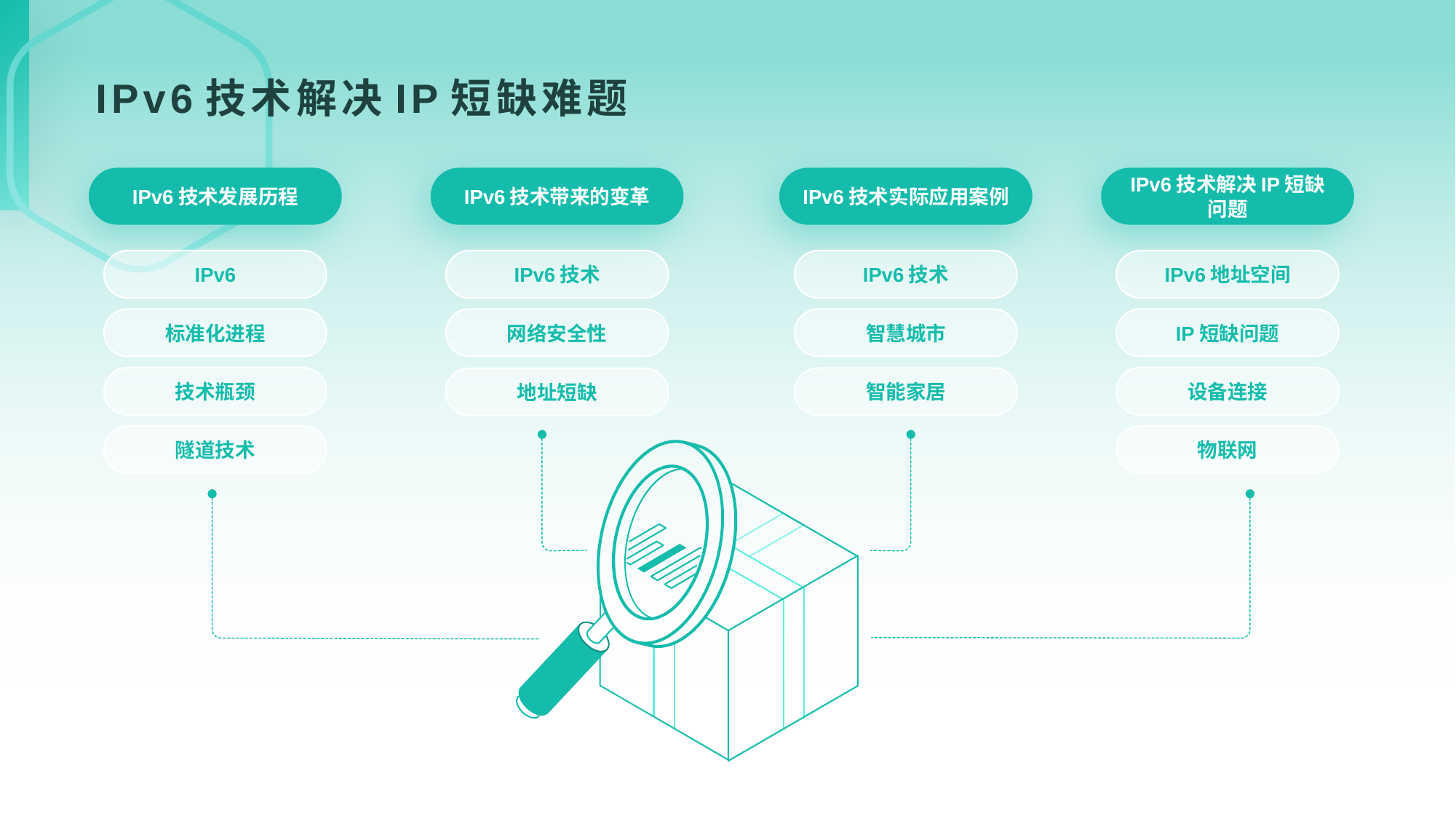

IPv6技术解决IP短缺难题

IPv6技术发展历程
IPv6技术带来的变革
IPv6技术实际应用案例
IPv6技术解决IP短缺问题

IPv6
IPv6技术
IPv6技术
IPv6地址空间

IP短缺问题
标准化进程
网络安全性
智慧城市

设备连接
技术瓶颈
智能家居
地址短缺

物联网
隧道技术